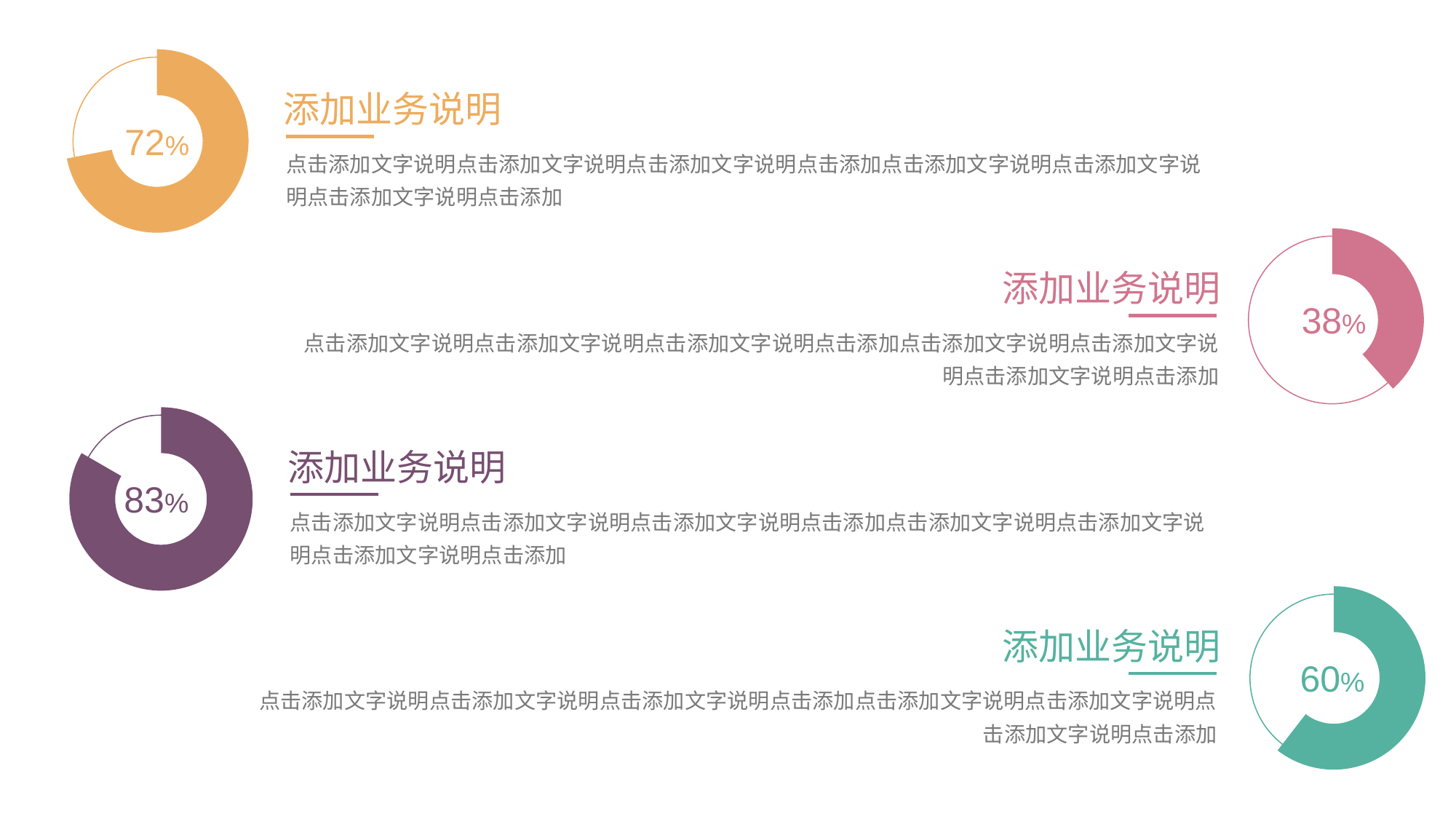

### Chart

| Category | 销售额 |
|---|---|
| 第一季度 | 8.2 |
| 第二季度 | 3.2 |
添加业务说明
72%
点击添加文字说明点击添加文字说明点击添加文字说明点击添加点击添加文字说明点击添加文字说明点击添加文字说明点击添加

### Chart

| Category | 销售额 |
|---|---|
| 第一季度 | 2.0 |
| 第二季度 | 3.2 |
添加业务说明
38%
点击添加文字说明点击添加文字说明点击添加文字说明点击添加点击添加文字说明点击添加文字说明点击添加文字说明点击添加

### Chart

| Category | 销售额 |
|---|---|
| 第一季度 | 16.0 |
| 第二季度 | 3.2 |
添加业务说明
83%
点击添加文字说明点击添加文字说明点击添加文字说明点击添加点击添加文字说明点击添加文字说明点击添加文字说明点击添加

### Chart

| Category | 销售额 |
|---|---|
| 第一季度 | 4.9 |
| 第二季度 | 3.2 |
添加业务说明
60%
点击添加文字说明点击添加文字说明点击添加文字说明点击添加点击添加文字说明点击添加文字说明点击添加文字说明点击添加